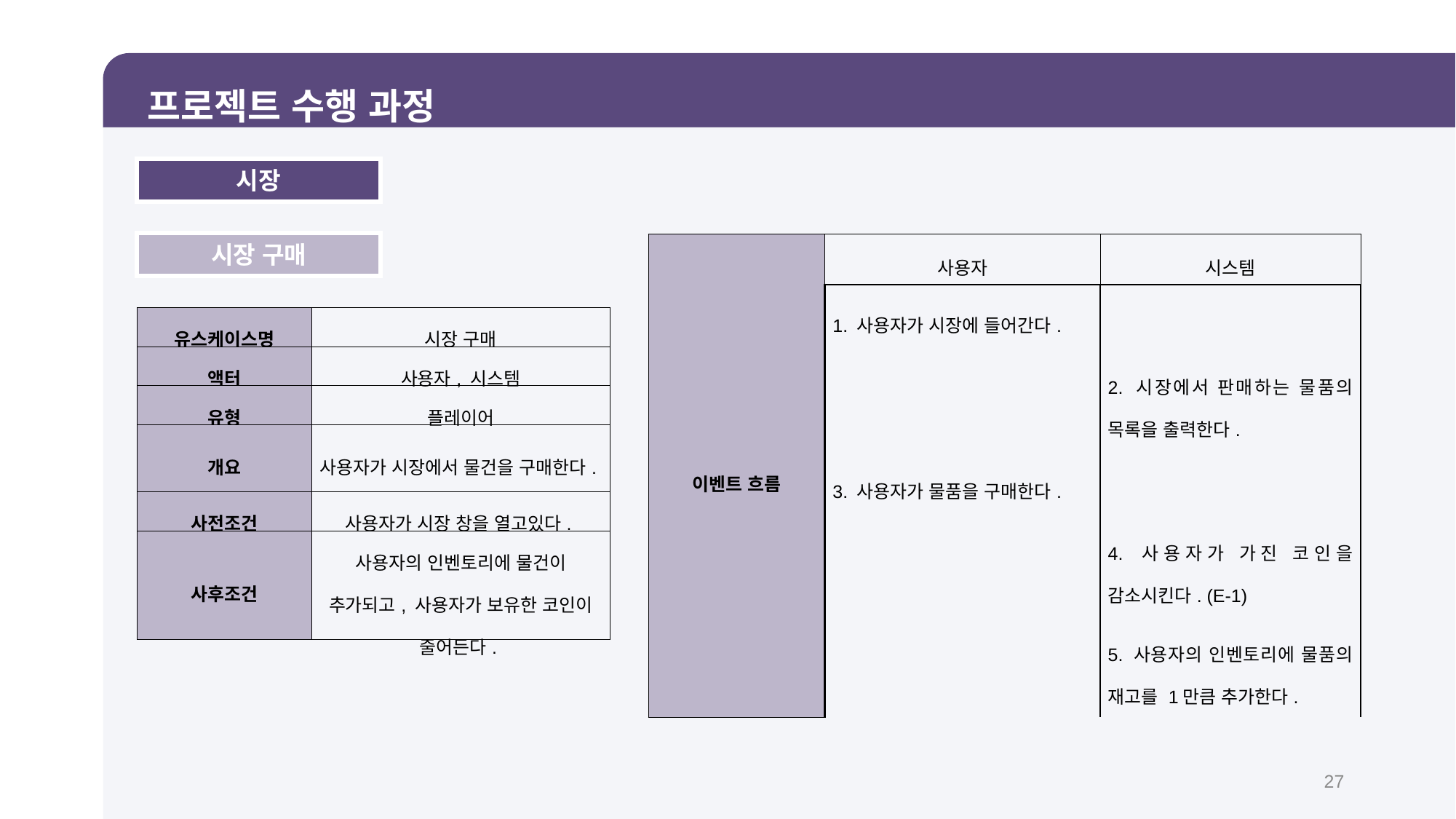

프로젝트 수행 과정
시장
시장 구매
| 이벤트 흐름 | 사용자 | 시스템 |
| --- | --- | --- |
|  | 1. 사용자가 시장에 들어간다. |  |
|  |  | 2. 시장에서 판매하는 물품의 목록을 출력한다. |
|  | 3. 사용자가 물품을 구매한다. |  |
|  |  | 4. 사용자가 가진 코인을 감소시킨다. (E-1) |
|  |  | 5. 사용자의 인벤토리에 물품의 재고를 1만큼 추가한다. |
| 유스케이스명 | 시장 구매 |
| --- | --- |
| 액터 | 사용자, 시스템 |
| 유형 | 플레이어 |
| 개요 | 사용자가 시장에서 물건을 구매한다. |
| 사전조건 | 사용자가 시장 창을 열고있다. |
| 사후조건 | 사용자의 인벤토리에 물건이 추가되고, 사용자가 보유한 코인이 줄어든다. |
27